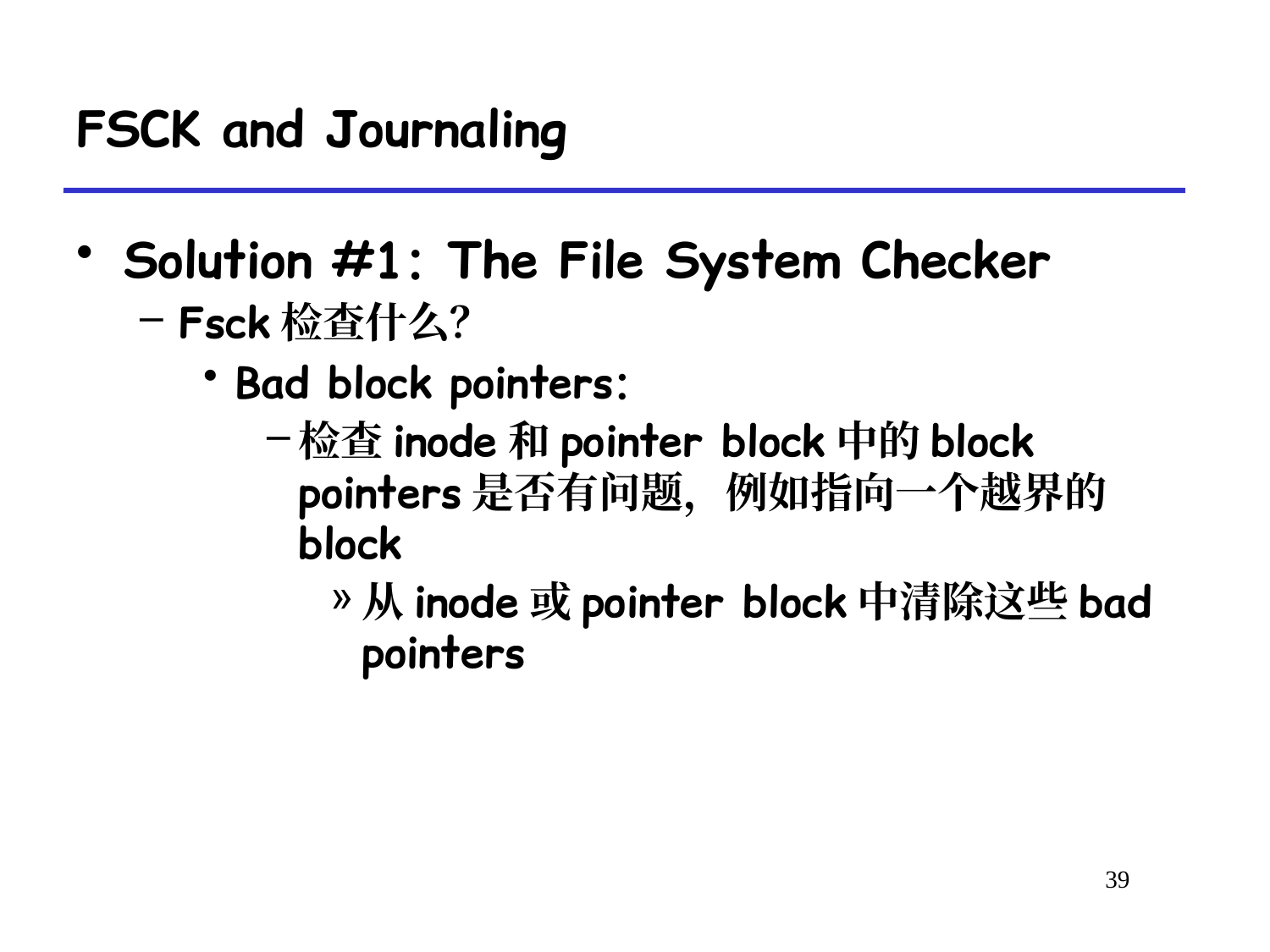

# FSCK and Journaling
Solution #1: The File System Checker
Fsck检查什么？
Bad block pointers:
检查inode和pointer block中的block pointers是否有问题，例如指向一个越界的block
从inode或pointer block中清除这些bad pointers
39